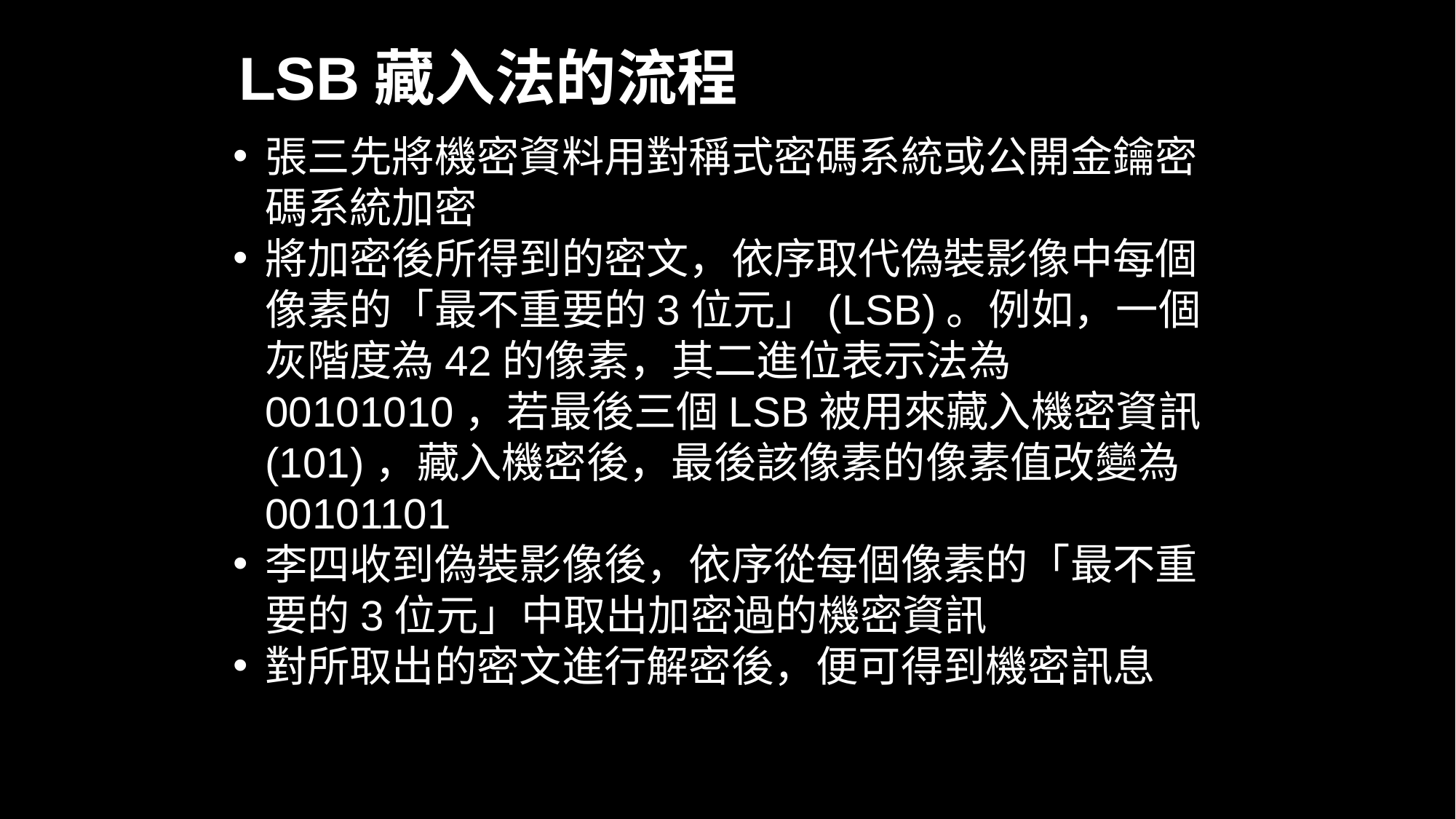

LSB藏入法的流程
張三先將機密資料用對稱式密碼系統或公開金鑰密碼系統加密
將加密後所得到的密文，依序取代偽裝影像中每個像素的「最不重要的3位元」(LSB)。例如，一個灰階度為42的像素，其二進位表示法為00101010，若最後三個LSB被用來藏入機密資訊(101)，藏入機密後，最後該像素的像素值改變為00101101
李四收到偽裝影像後，依序從每個像素的「最不重要的3位元」中取出加密過的機密資訊
對所取出的密文進行解密後，便可得到機密訊息